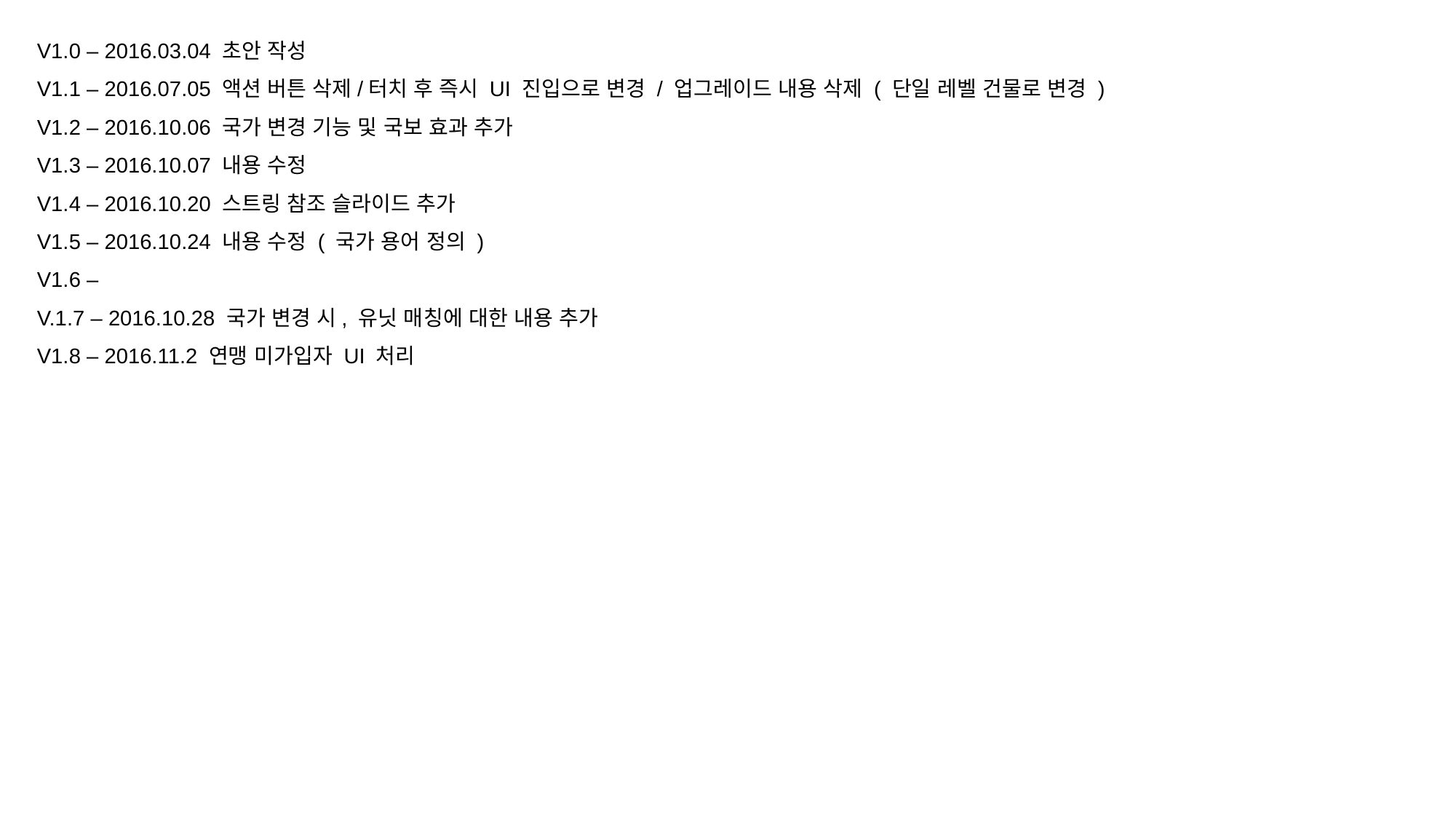

V1.0 – 2016.03.04 초안 작성
V1.1 – 2016.07.05 액션 버튼 삭제/터치 후 즉시 UI 진입으로 변경 / 업그레이드 내용 삭제 ( 단일 레벨 건물로 변경 )
V1.2 – 2016.10.06 국가 변경 기능 및 국보 효과 추가
V1.3 – 2016.10.07 내용 수정
V1.4 – 2016.10.20 스트링 참조 슬라이드 추가
V1.5 – 2016.10.24 내용 수정 ( 국가 용어 정의 )
V1.6 –
V.1.7 – 2016.10.28 국가 변경 시, 유닛 매칭에 대한 내용 추가
V1.8 – 2016.11.2 연맹 미가입자 UI 처리